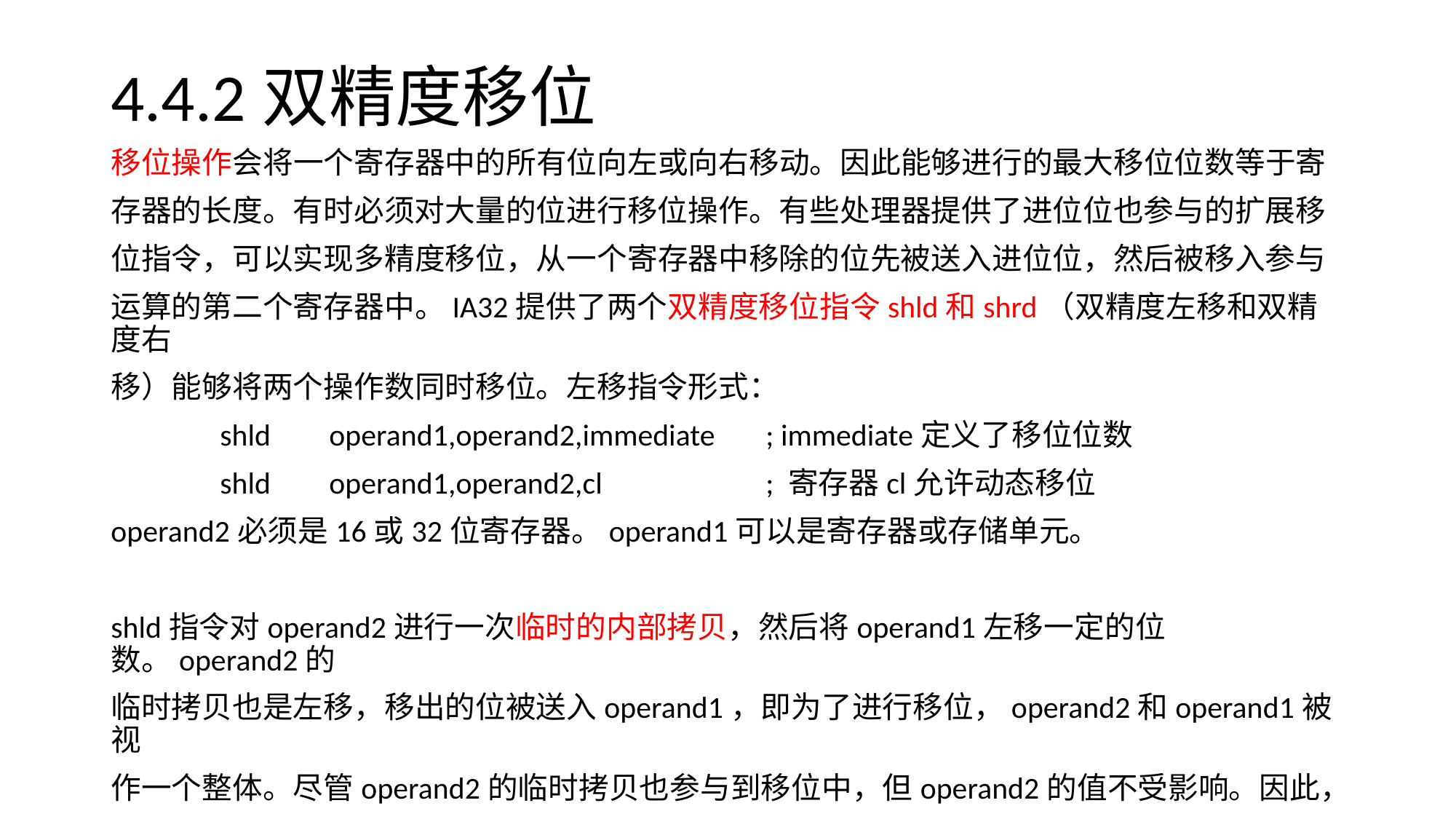

# 4.4.2双精度移位
移位操作会将一个寄存器中的所有位向左或向右移动。因此能够进行的最大移位位数等于寄
存器的长度。有时必须对大量的位进行移位操作。有些处理器提供了进位位也参与的扩展移
位指令，可以实现多精度移位，从一个寄存器中移除的位先被送入进位位，然后被移入参与
运算的第二个寄存器中。IA32提供了两个双精度移位指令shld和shrd（双精度左移和双精度右
移）能够将两个操作数同时移位。左移指令形式：
	shld	operand1,operand2,immediate	; immediate定义了移位位数
	shld 	operand1,operand2,cl		; 寄存器cl允许动态移位
operand2必须是16或32位寄存器。operand1可以是寄存器或存储单元。

shld指令对operand2进行一次临时的内部拷贝，然后将operand1左移一定的位数。operand2的
临时拷贝也是左移，移出的位被送入operand1，即为了进行移位，operand2和operand1被视
作一个整体。尽管operand2的临时拷贝也参与到移位中，但operand2的值不受影响。因此，
指令shld ax,P,8将寄存器ax的值左移8位，并将P的高8位复制到ax的低8位。